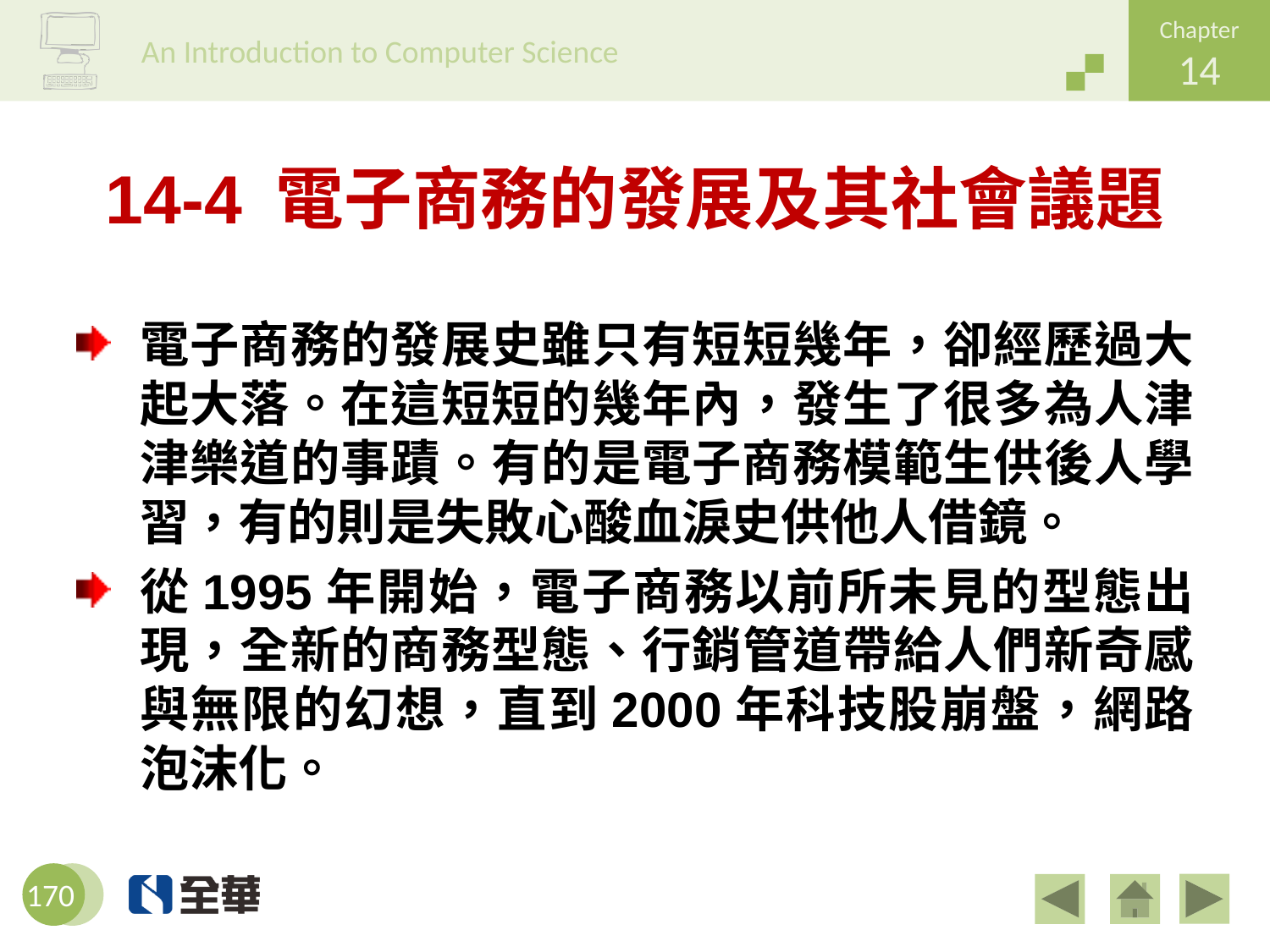

# 14-4 電子商務的發展及其社會議題
電子商務的發展史雖只有短短幾年，卻經歷過大起大落。在這短短的幾年內，發生了很多為人津津樂道的事蹟。有的是電子商務模範生供後人學習，有的則是失敗心酸血淚史供他人借鏡。
從1995年開始，電子商務以前所未見的型態出現，全新的商務型態、行銷管道帶給人們新奇感與無限的幻想，直到2000年科技股崩盤，網路泡沫化。